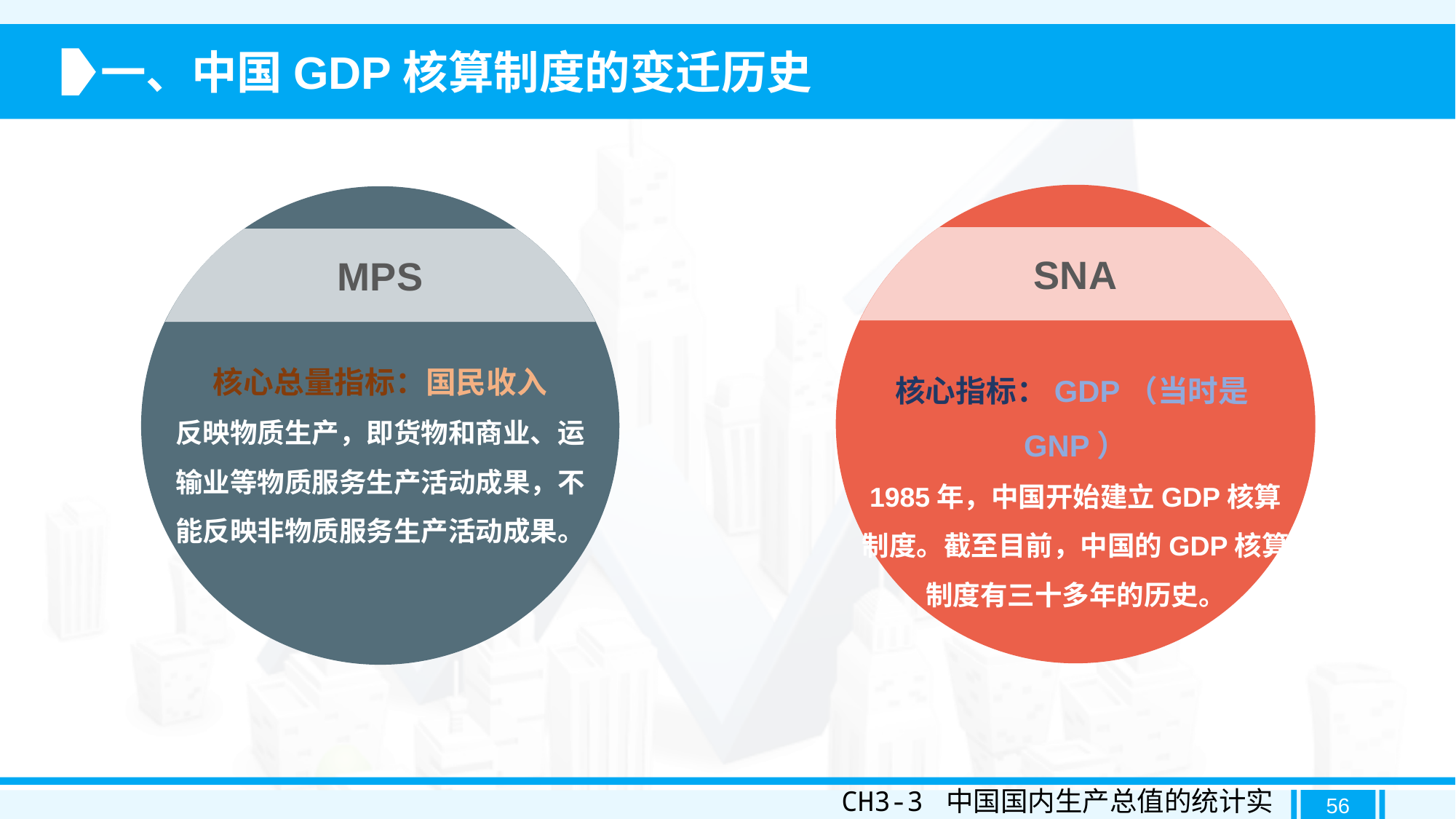

一、中国GDP核算制度的变迁历史

SNA
核心指标：GDP（当时是GNP）
1985年，中国开始建立GDP核算制度。截至目前，中国的GDP核算制度有三十多年的历史。

MPS
核心总量指标：国民收入
反映物质生产，即货物和商业、运输业等物质服务生产活动成果，不能反映非物质服务生产活动成果。
CH3-3 中国国内生产总值的统计实践
56